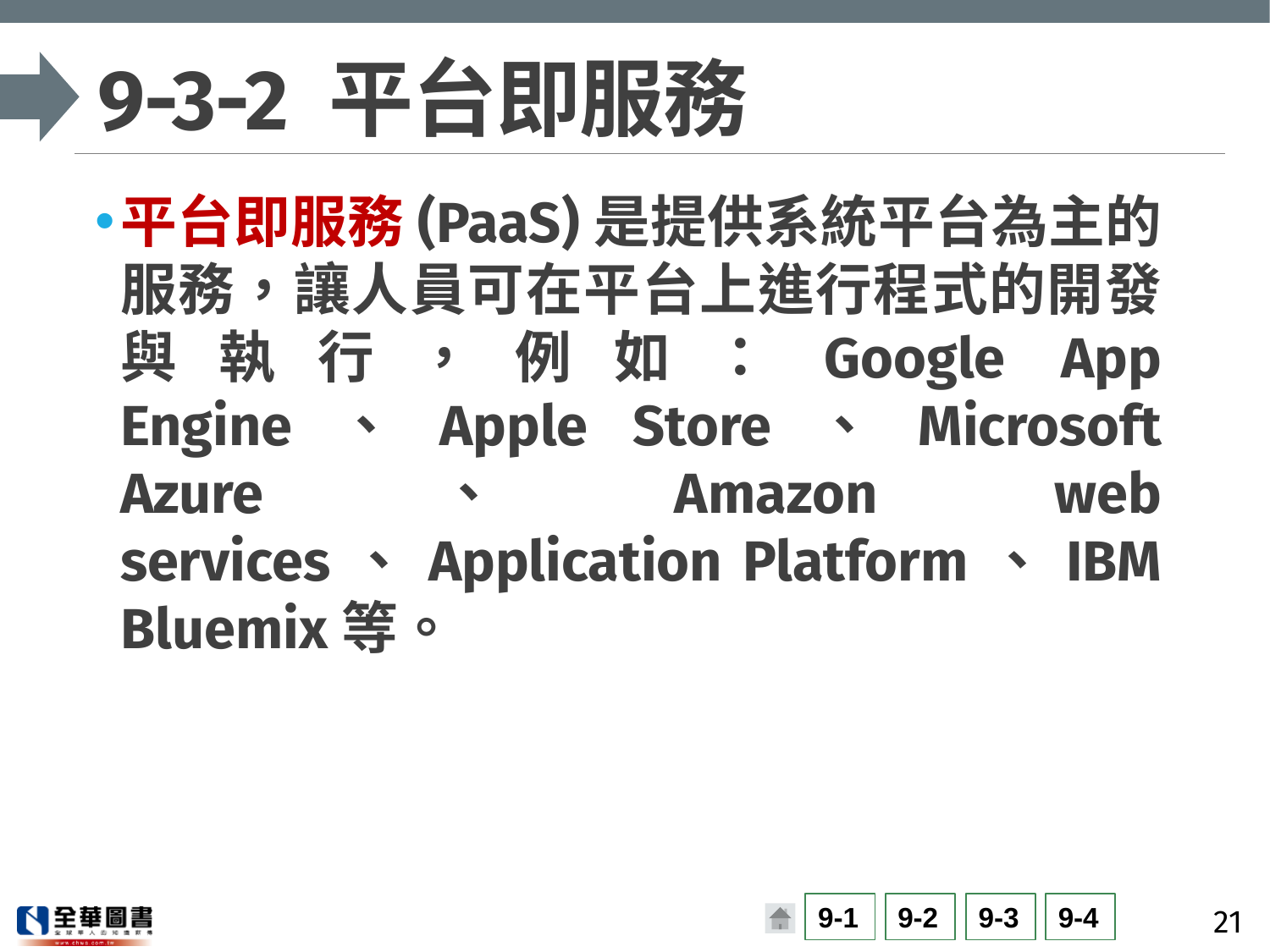

# 9-3-2 平台即服務
平台即服務(PaaS)是提供系統平台為主的服務，讓人員可在平台上進行程式的開發與執行，例如：Google App Engine、Apple Store、Microsoft Azure、Amazon web services、Application Platform、IBM Bluemix等。
21